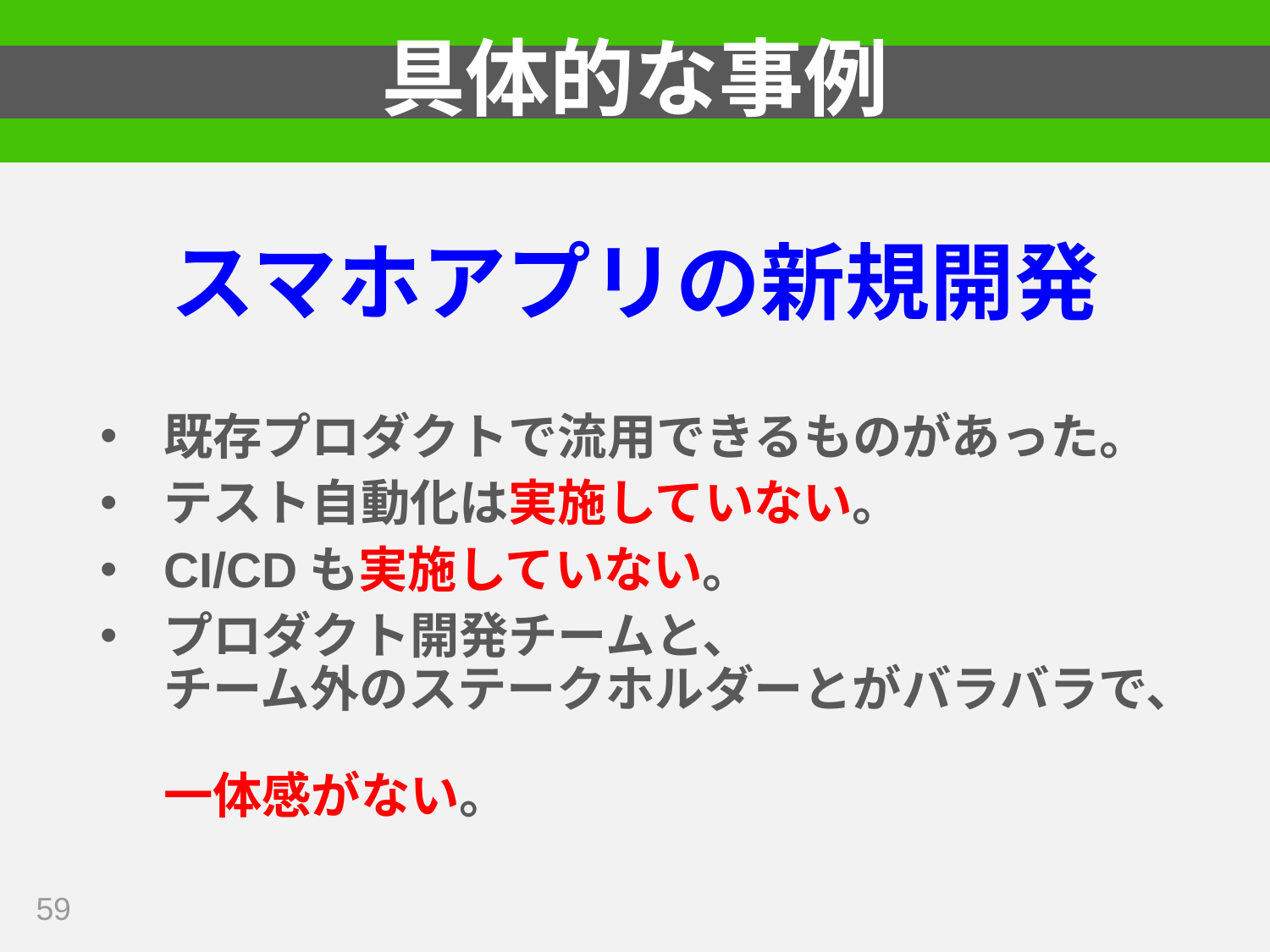

# 具体的な事例
スマホアプリの新規開発

既存プロダクトで流用できるものがあった。
テスト自動化は実施していない。
CI/CDも実施していない。
プロダクト開発チームと、
チーム外のステークホルダーとがバラバラで、
一体感がない。
59